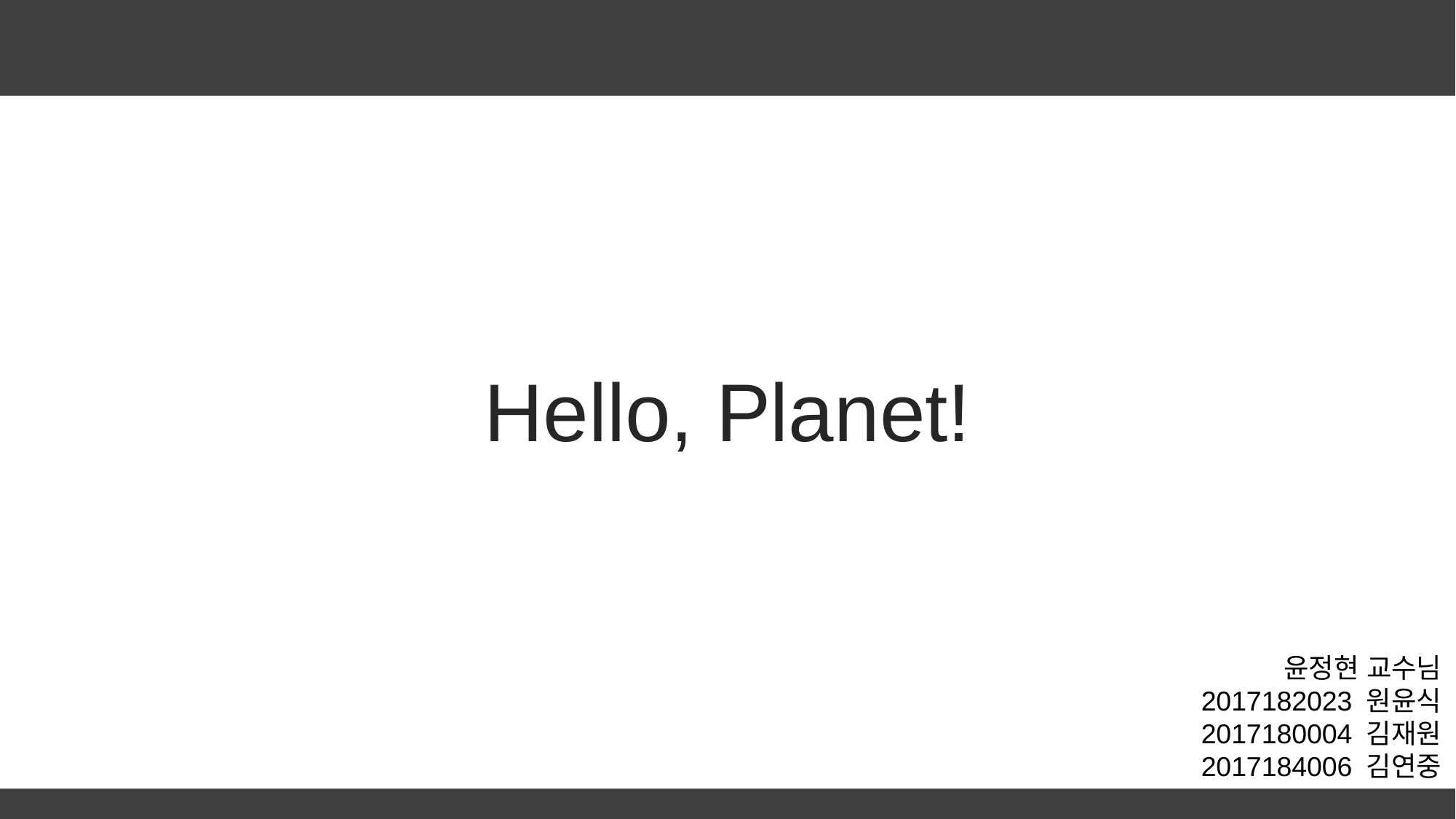

Hello, Planet!
윤정현 교수님
2017182023 원윤식
2017180004 김재원
2017184006 김연중